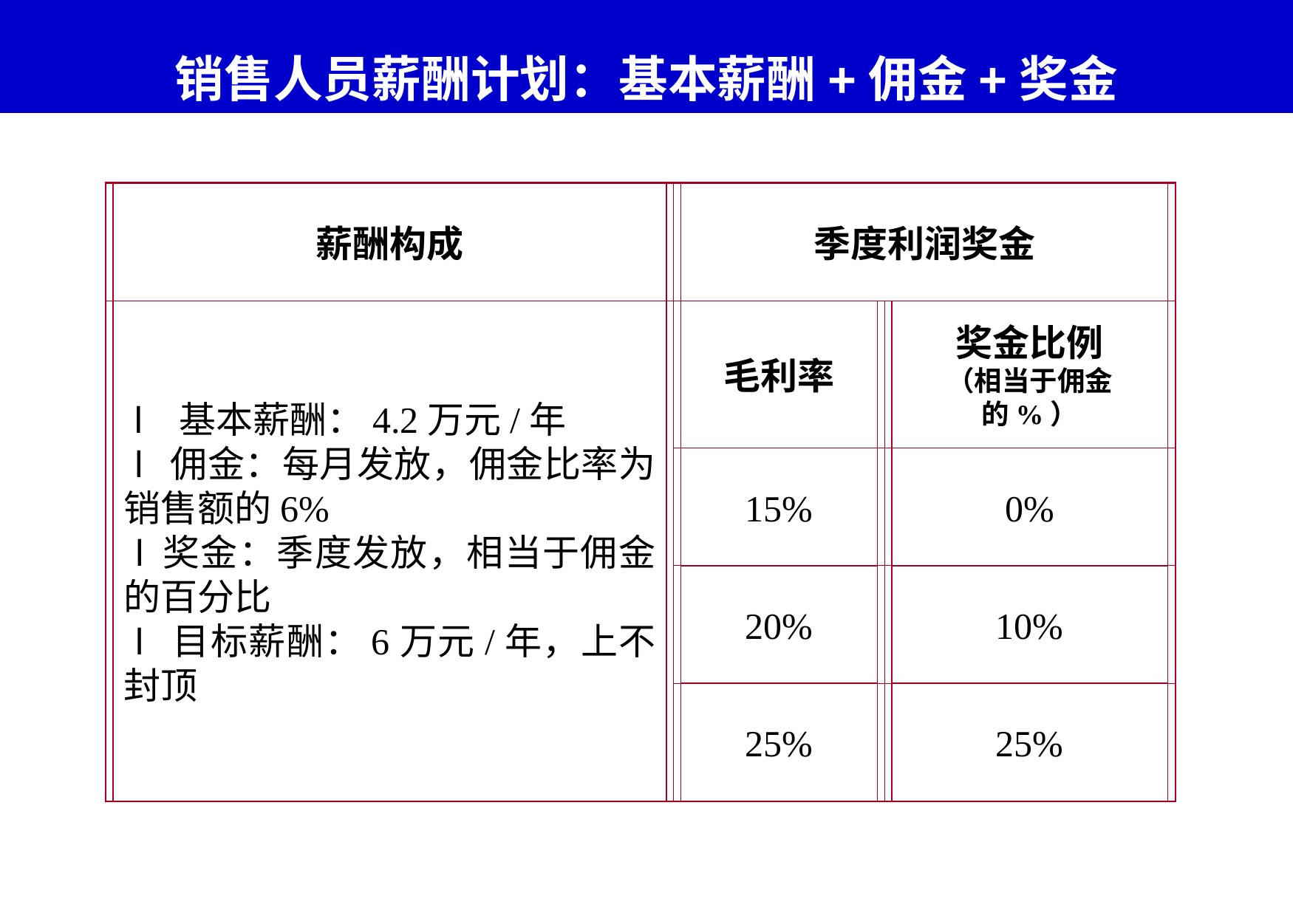

# 销售人员薪酬计划：基本薪酬+佣金+奖金

薪酬构成

季度利润奖金

 l   基本薪酬：4.2万元/年
 l  佣金：每月发放，佣金比率为销售额的6%
 l 奖金：季度发放，相当于佣金的百分比
 l  目标薪酬：6万元/年，上不封顶

毛利率

奖金比例
（相当于佣金的%）

15%

0%

20%

10%

25%

25%